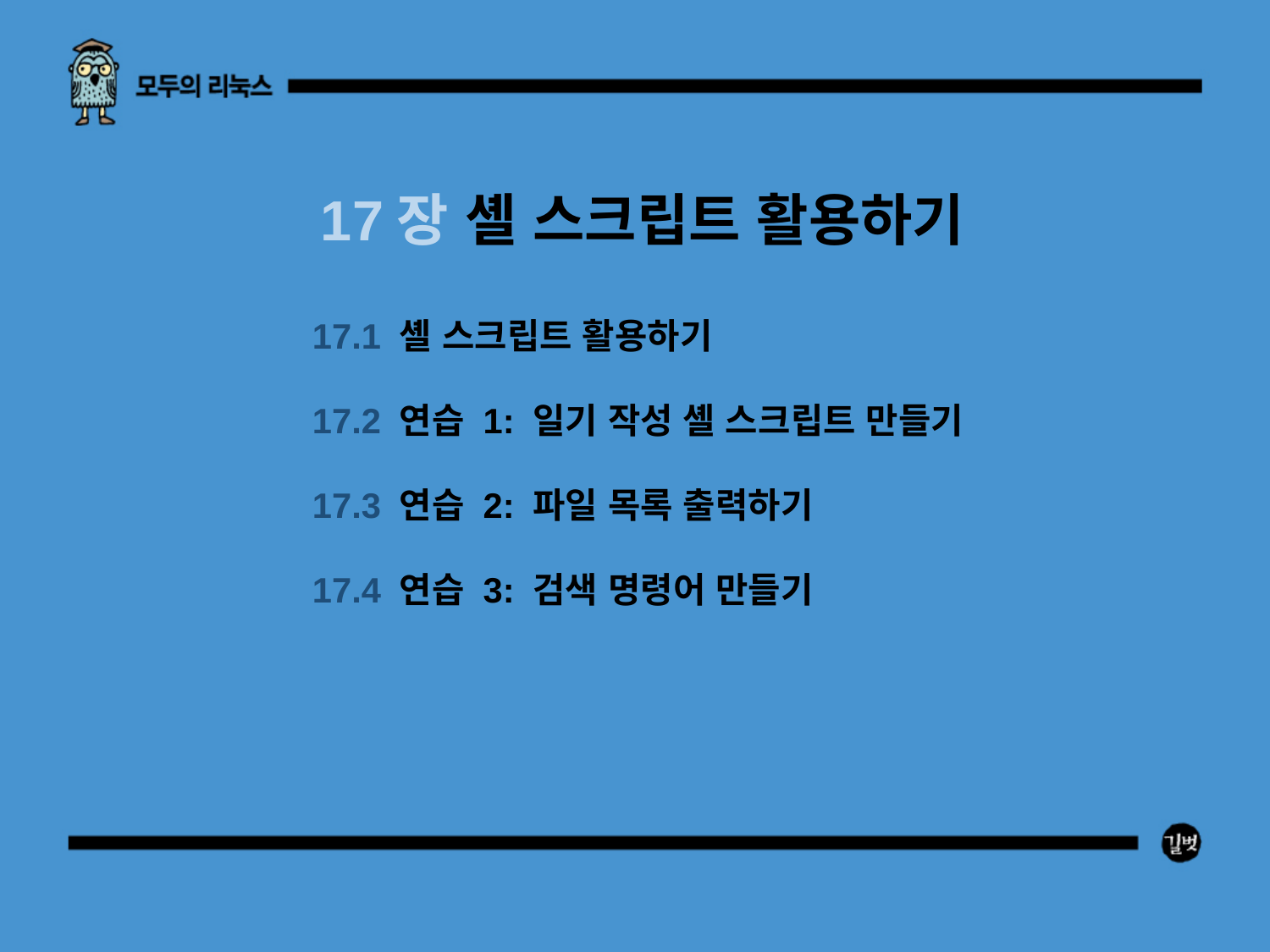

17장 셸 스크립트 활용하기
17.1 셸 스크립트 활용하기
17.2 연습 1: 일기 작성 셸 스크립트 만들기
17.3 연습 2: 파일 목록 출력하기
17.4 연습 3: 검색 명령어 만들기